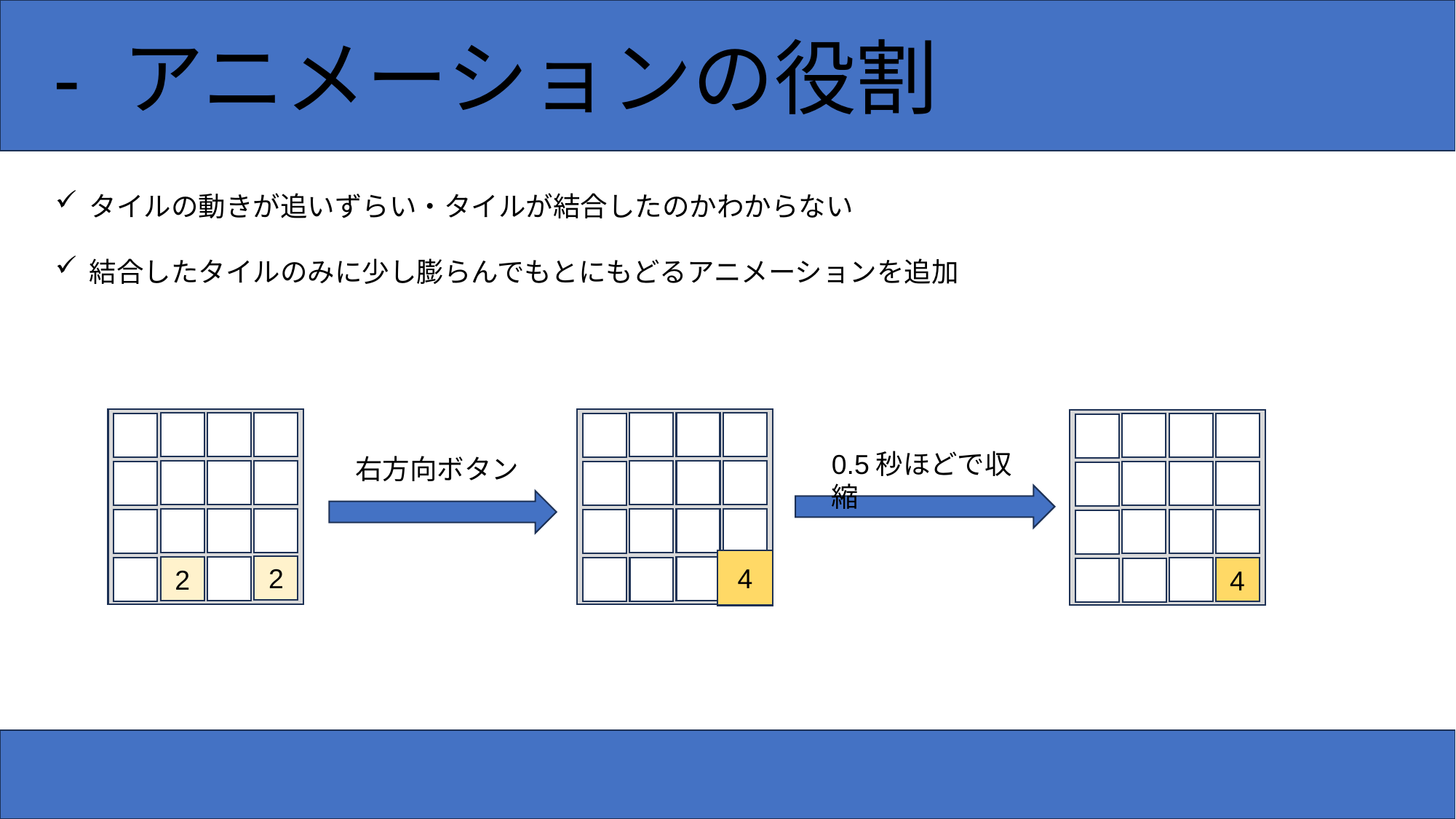

- アニメーションの役割
タイルの動きが追いずらい・タイルが結合したのかわからない
結合したタイルのみに少し膨らんでもとにもどるアニメーションを追加

0.5秒ほどで収縮
右方向ボタン

4
2
2

4